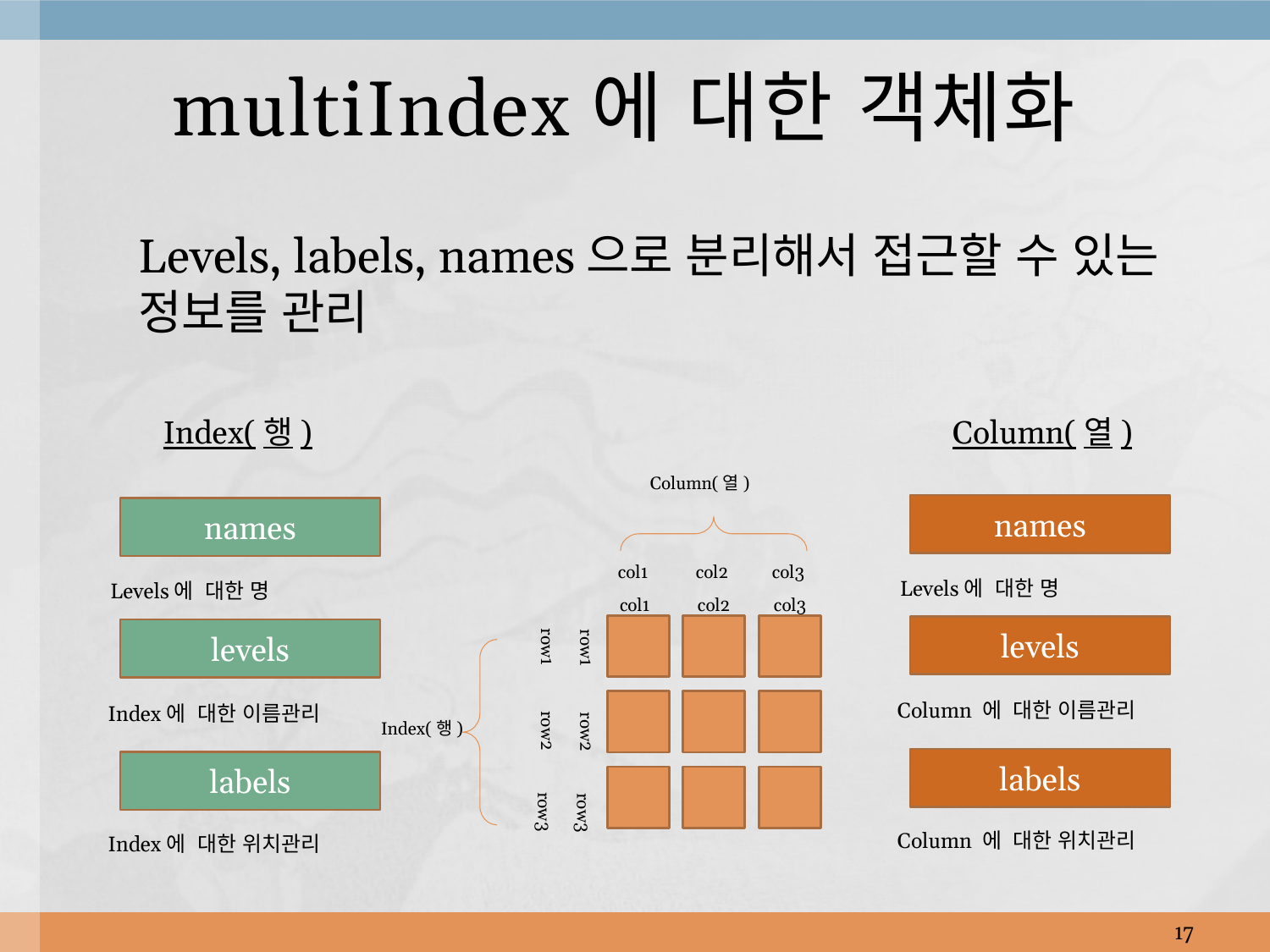

# multiIndex에 대한 객체화
Levels, labels, names으로 분리해서 접근할 수 있는 정보를 관리
Index(행)
Column(열)

Column(열)
col1
col2
col3

row1

row2
Index(행)

row3
names
names
Levels에  대한 명
levels
Index에  대한 이름관리
labels
Index에  대한 위치관리
col1
col2
col3
Levels에  대한 명
row1
levels
Column 에  대한 이름관리
row2
labels
row3
Column 에  대한 위치관리
17